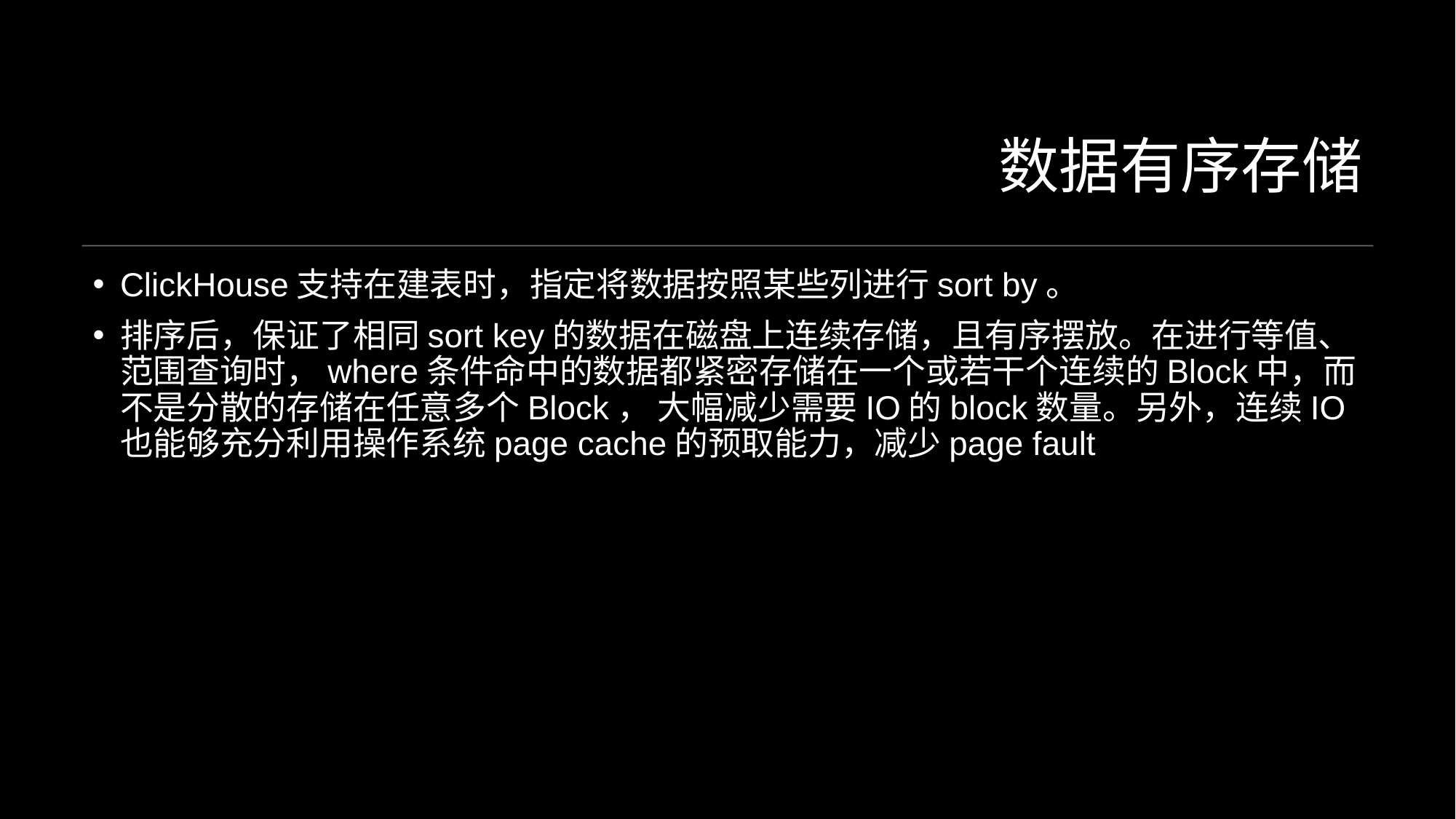

# 数据有序存储
ClickHouse支持在建表时，指定将数据按照某些列进行sort by。
排序后，保证了相同sort key的数据在磁盘上连续存储，且有序摆放。在进行等值、范围查询时，where条件命中的数据都紧密存储在一个或若干个连续的Block中，而不是分散的存储在任意多个Block， 大幅减少需要IO的block数量。另外，连续IO也能够充分利用操作系统page cache的预取能力，减少page fault